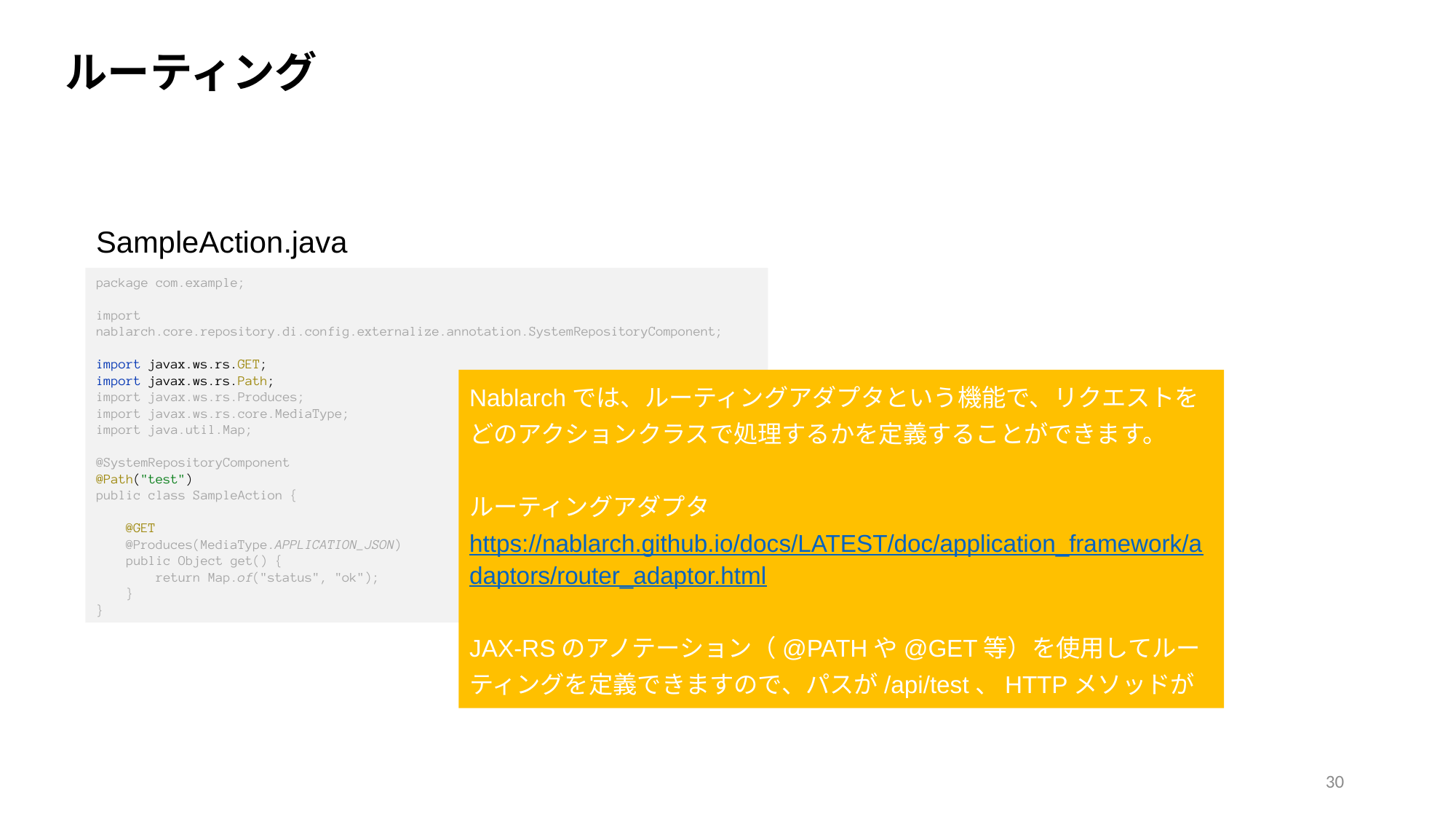

ルーティング

SampleAction.java
package com.example;
import nablarch.core.repository.di.config.externalize.annotation.SystemRepositoryComponent;
import javax.ws.rs.GET;
import javax.ws.rs.Path;
import javax.ws.rs.Produces;
import javax.ws.rs.core.MediaType;
import java.util.Map;
@SystemRepositoryComponent
@Path("test")
public class SampleAction {
    @GET
    @Produces(MediaType.APPLICATION_JSON)
    public Object get() {
        return Map.of("status", "ok");
    }
}
Nablarchでは、ルーティングアダプタという機能で、リクエストをどのアクションクラスで処理するかを定義することができます。

ルーティングアダプタ
https://nablarch.github.io/docs/LATEST/doc/application_framework/adaptors/router_adaptor.html

JAX-RSのアノテーション（@PATHや@GET等）を使用してルーティングを定義できますので、パスが/api/test、HTTPメソッドがGETに対応した起動テスト用のREST APIを実装しています。
30